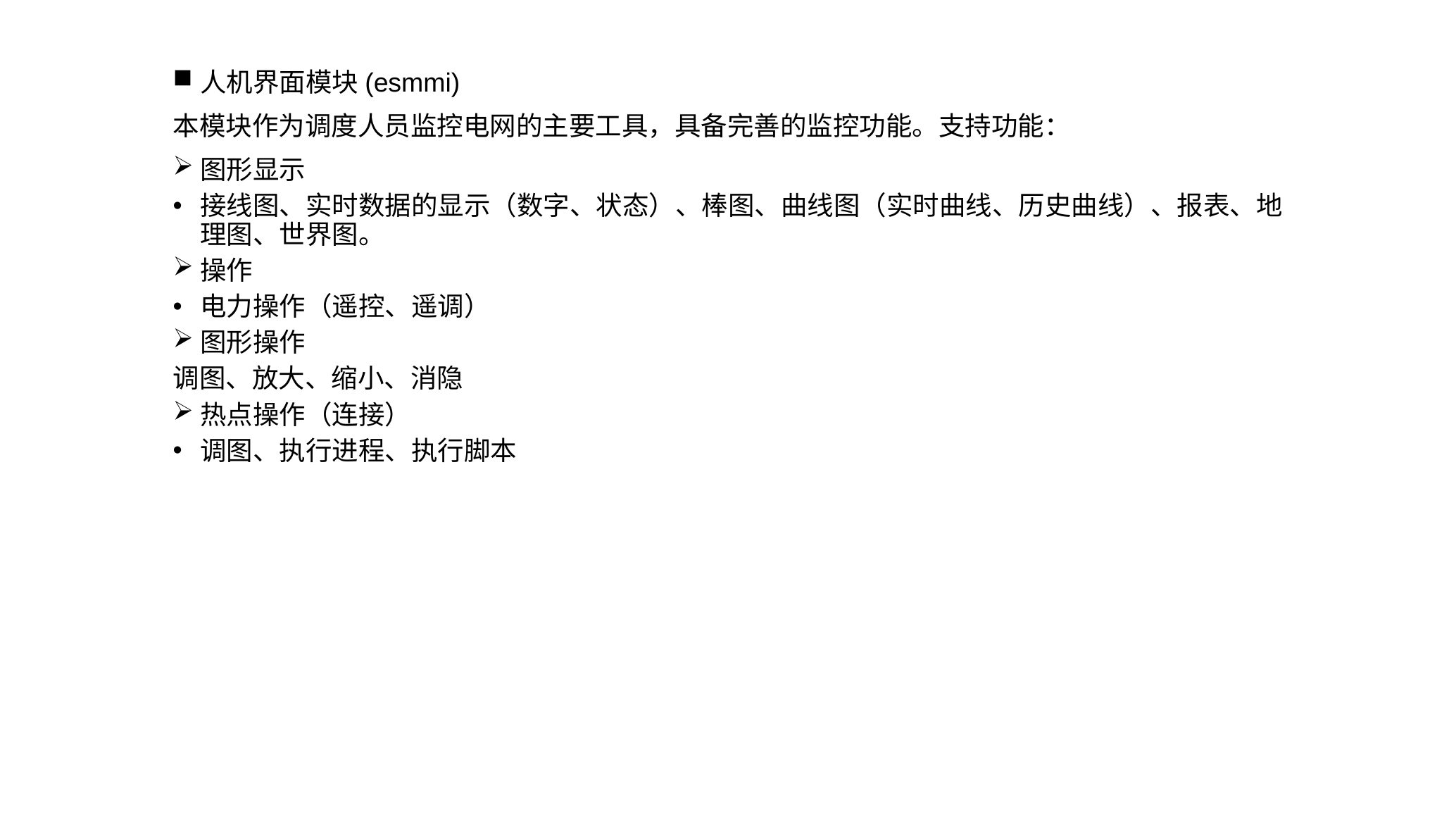

人机界面模块(esmmi)
本模块作为调度人员监控电网的主要工具，具备完善的监控功能。支持功能：
图形显示
接线图、实时数据的显示（数字、状态）、棒图、曲线图（实时曲线、历史曲线）、报表、地理图、世界图。
操作
电力操作（遥控、遥调）
图形操作
调图、放大、缩小、消隐
热点操作（连接）
调图、执行进程、执行脚本